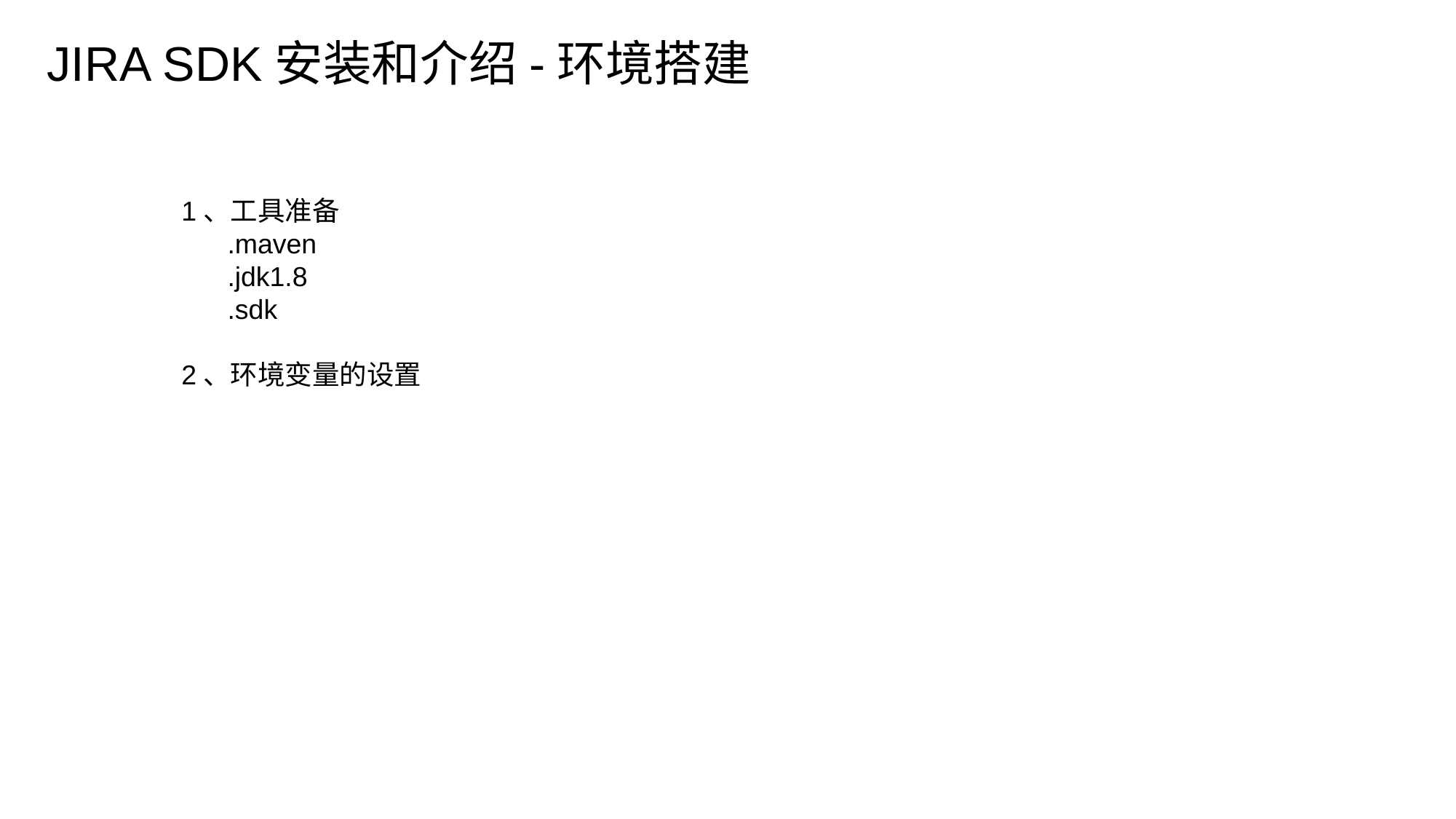

# JIRA SDK安装和介绍-环境搭建

1、工具准备
      .maven
      .jdk1.8
      .sdk

2、环境变量的设置